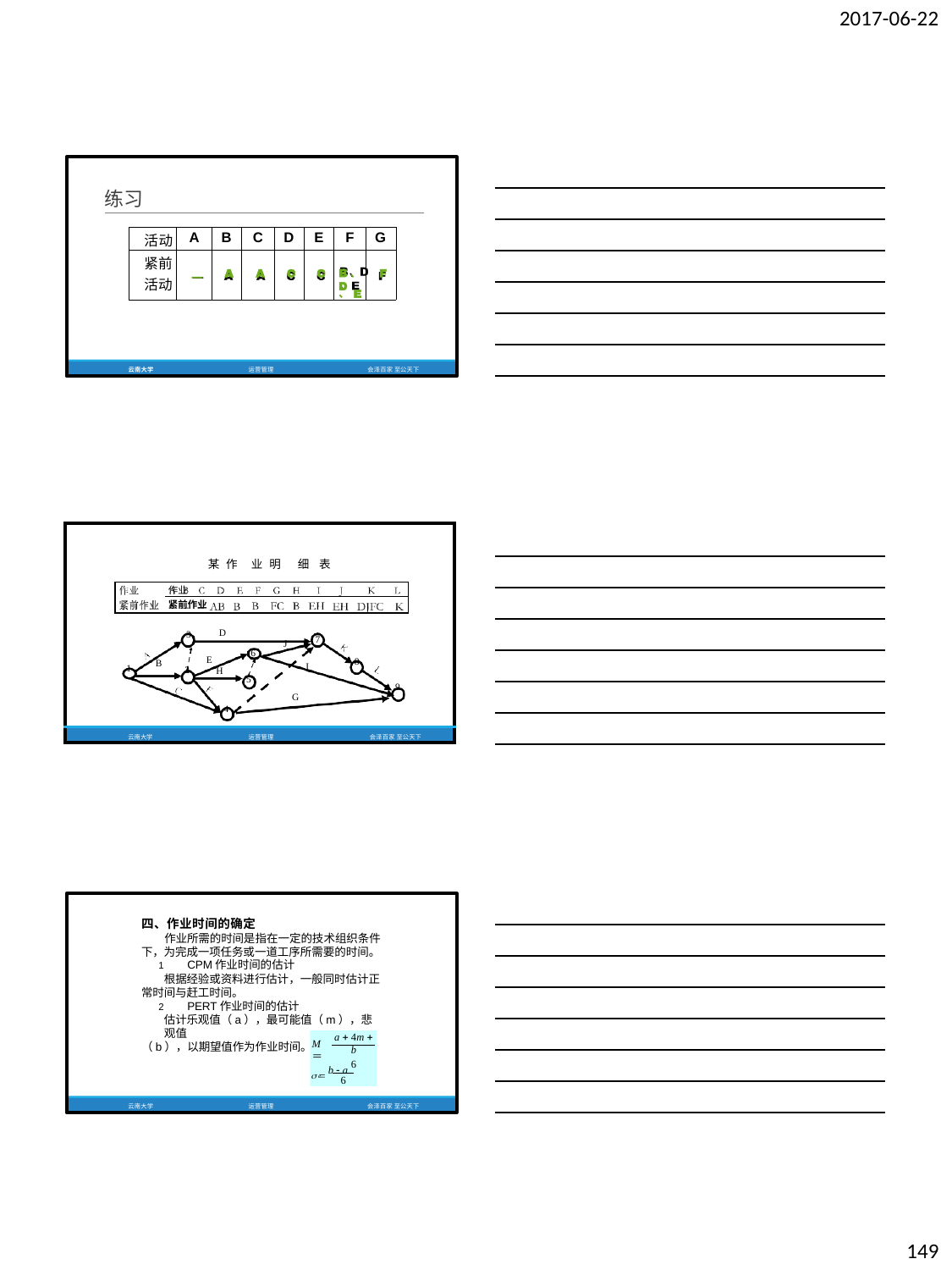

2017-06-22

练习

| 活动 | A | B | C | D | E | F | G |
| --- | --- | --- | --- | --- | --- | --- | --- |
| 紧前 活动 | 一 | A | A | C | C | B、D 、E | F |

云南大学
运营管理
会泽百家 至公天下

| 1 | B | 3 2 | 某 作 D E H 4 | 业 明 J 6 5 | 细 I G | 表 7 | 8 | 9 |
| --- | --- | --- | --- | --- | --- | --- | --- | --- |
| 云南大学 |  |  |  | 运营管理 |  |  |  | 会泽百家 至公天下 |

|  |  |
| --- | --- |
|  | 作业 |
|  | 紧前作业 |
|  |  |

四、作业时间的确定
作业所需的时间是指在一定的技术组织条件 下，为完成一项任务或一道工序所需要的时间。
CPM作业时间的估计
根据经验或资料进行估计，一般同时估计正 常时间与赶工时间。
PERT作业时间的估计
估计乐观值（a），最可能值（m），悲观值
（b），以期望值作为作业时间。

a + 4m + b
6

M＝

σ = b − a
e
6

云南大学
运营管理
会泽百家 至公天下

149